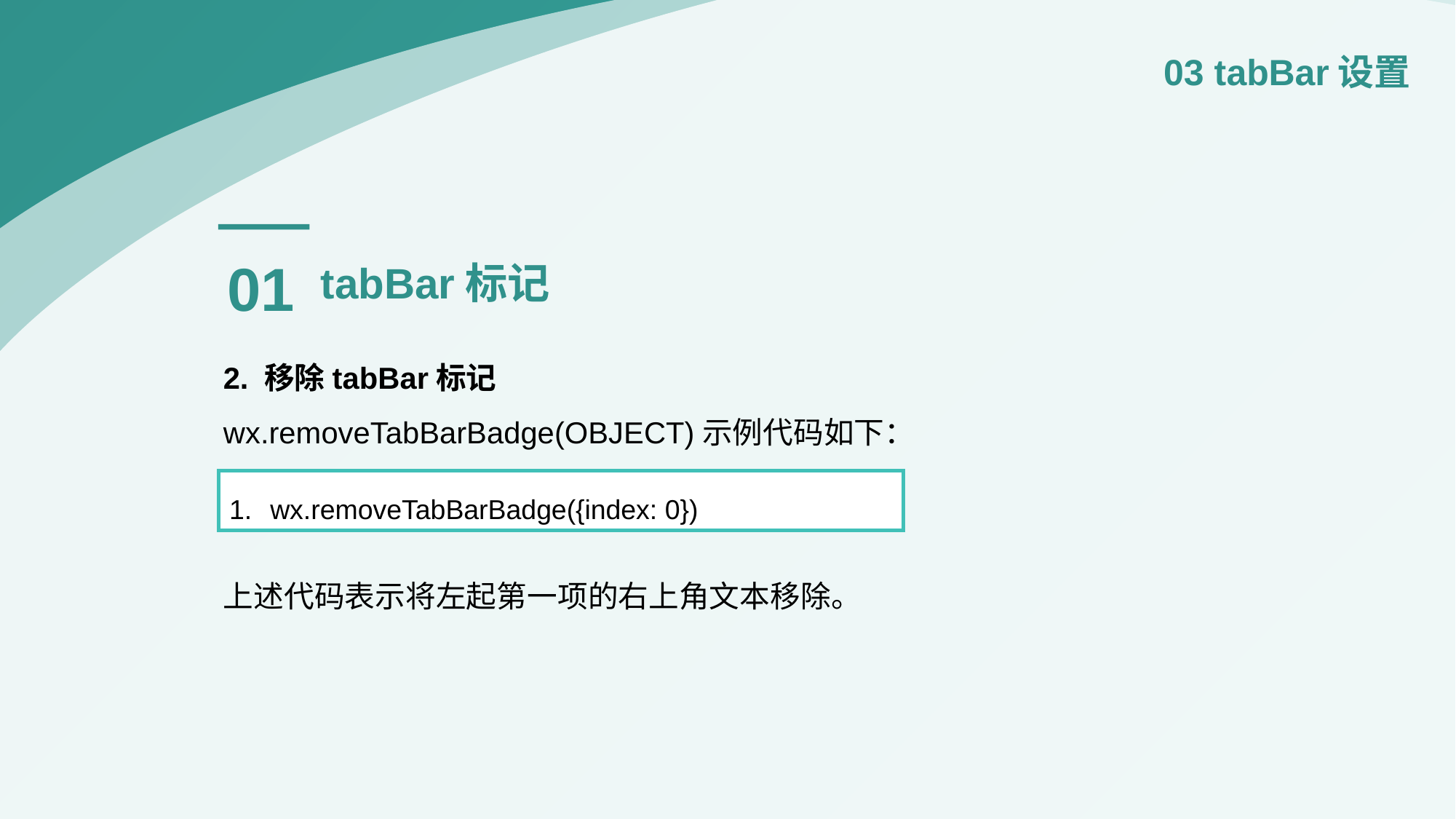

03 tabBar设置
01

tabBar标记
2. 移除tabBar标记
wx.removeTabBarBadge(OBJECT)示例代码如下：

上述代码表示将左起第一项的右上角文本移除。
wx.removeTabBarBadge({index: 0})